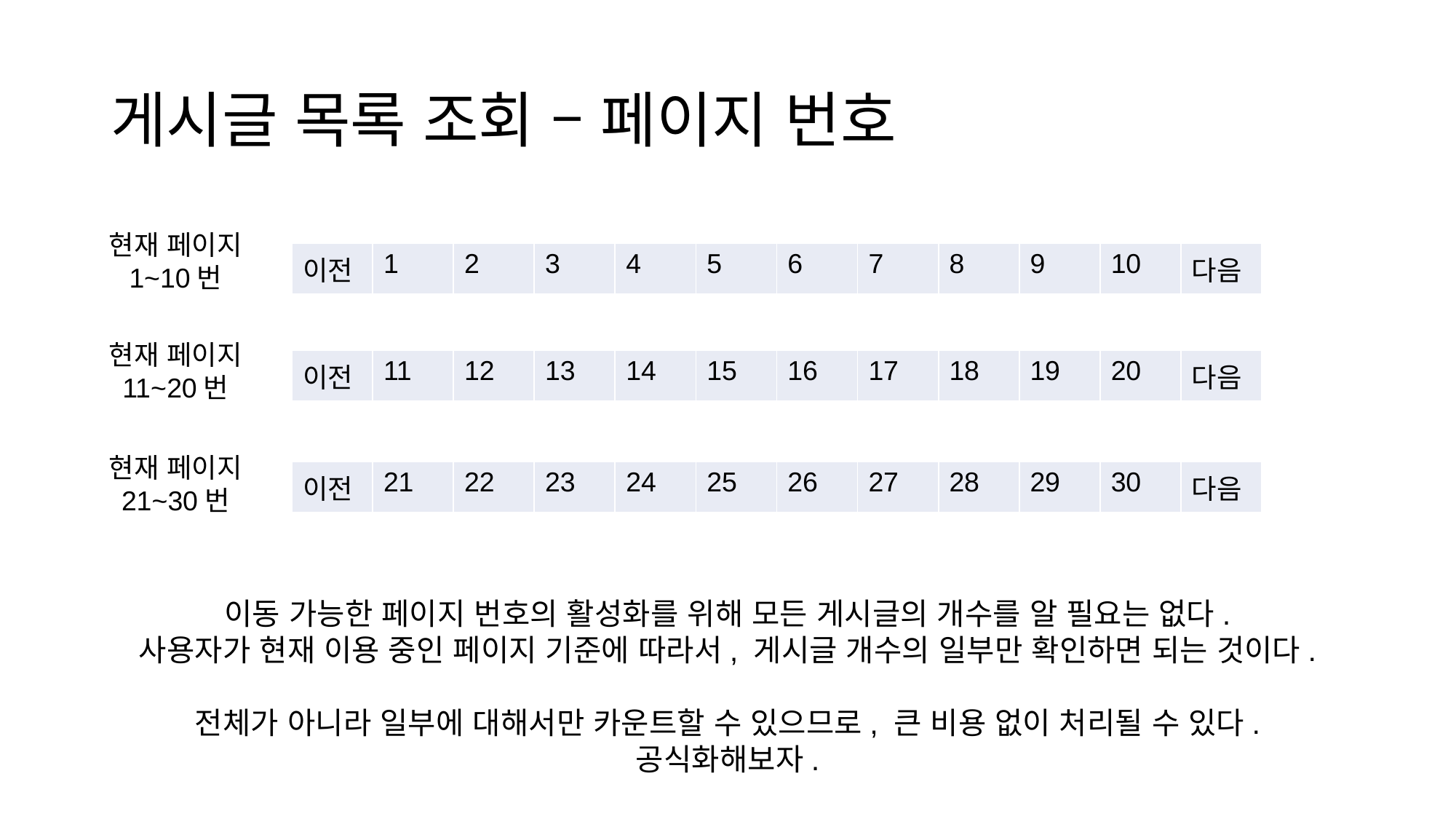

# 게시글 목록 조회 – 페이지 번호
현재 페이지
1~10번
| 이전 | 1 | 2 | 3 | 4 | 5 | 6 | 7 | 8 | 9 | 10 | 다음 |
| --- | --- | --- | --- | --- | --- | --- | --- | --- | --- | --- | --- |
현재 페이지
11~20번
| 이전 | 11 | 12 | 13 | 14 | 15 | 16 | 17 | 18 | 19 | 20 | 다음 |
| --- | --- | --- | --- | --- | --- | --- | --- | --- | --- | --- | --- |
현재 페이지
21~30번
| 이전 | 21 | 22 | 23 | 24 | 25 | 26 | 27 | 28 | 29 | 30 | 다음 |
| --- | --- | --- | --- | --- | --- | --- | --- | --- | --- | --- | --- |
이동 가능한 페이지 번호의 활성화를 위해 모든 게시글의 개수를 알 필요는 없다.
사용자가 현재 이용 중인 페이지 기준에 따라서, 게시글 개수의 일부만 확인하면 되는 것이다.

전체가 아니라 일부에 대해서만 카운트할 수 있으므로, 큰 비용 없이 처리될 수 있다.
공식화해보자.